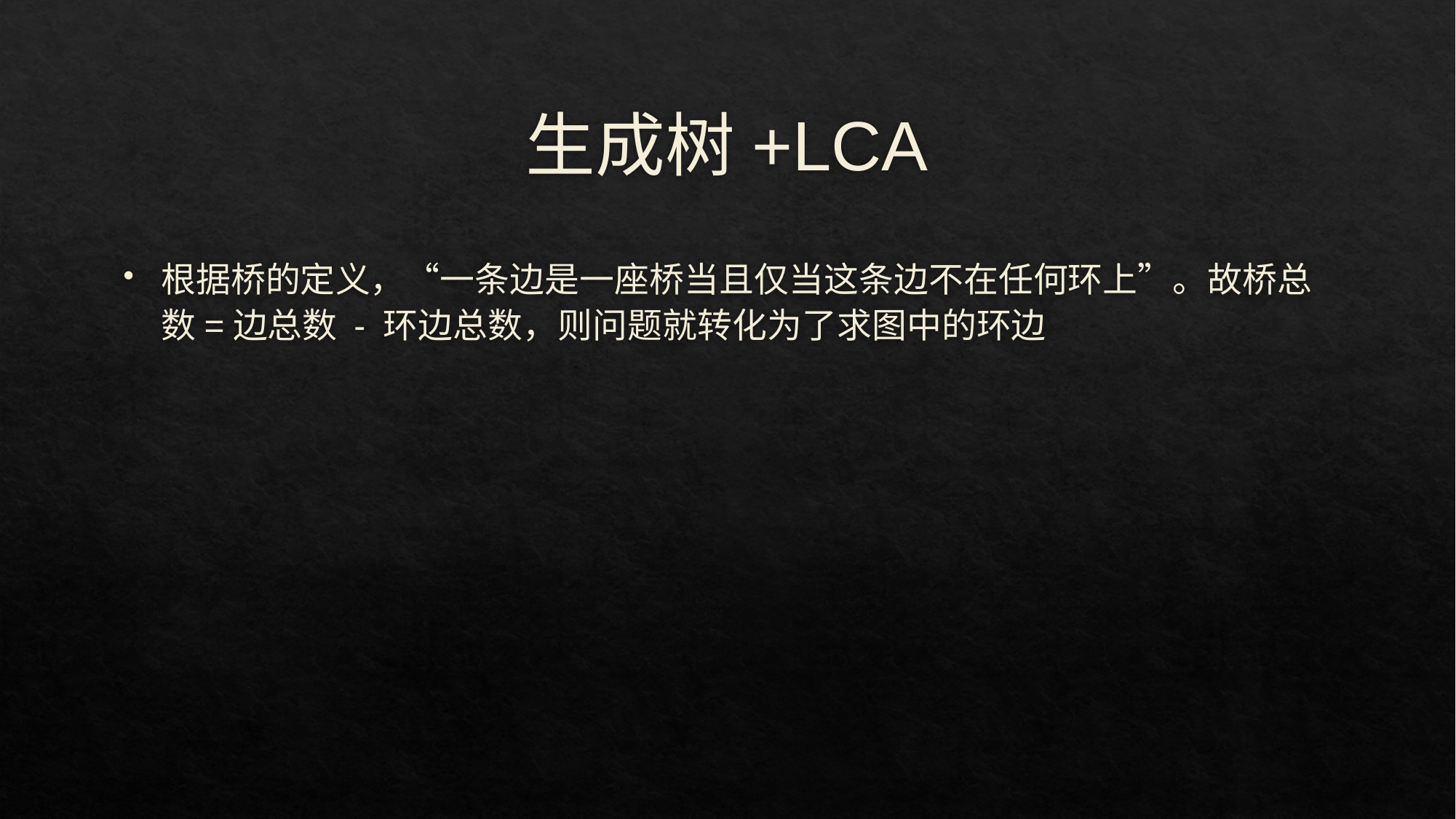

# 生成树+LCA
根据桥的定义，“一条边是一座桥当且仅当这条边不在任何环上”。故桥总数=边总数 - 环边总数，则问题就转化为了求图中的环边